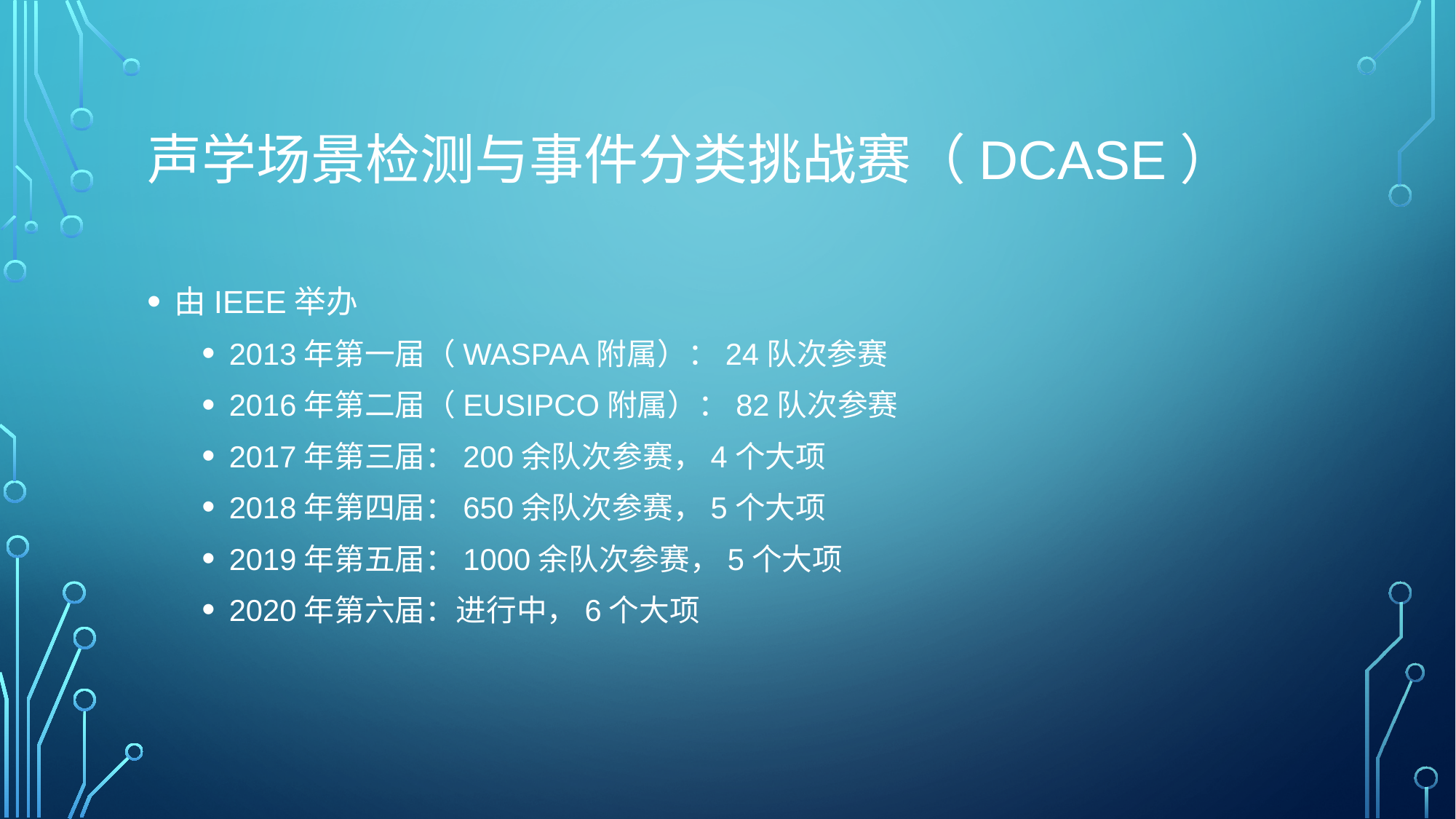

# 声学场景检测与事件分类挑战赛（DCASE）
由IEEE举办
2013年第一届（WASPAA附属）：24队次参赛
2016年第二届（EUSIPCO附属）：82队次参赛
2017年第三届：200余队次参赛，4个大项
2018年第四届：650余队次参赛，5个大项
2019年第五届：1000余队次参赛，5个大项
2020年第六届：进行中，6个大项